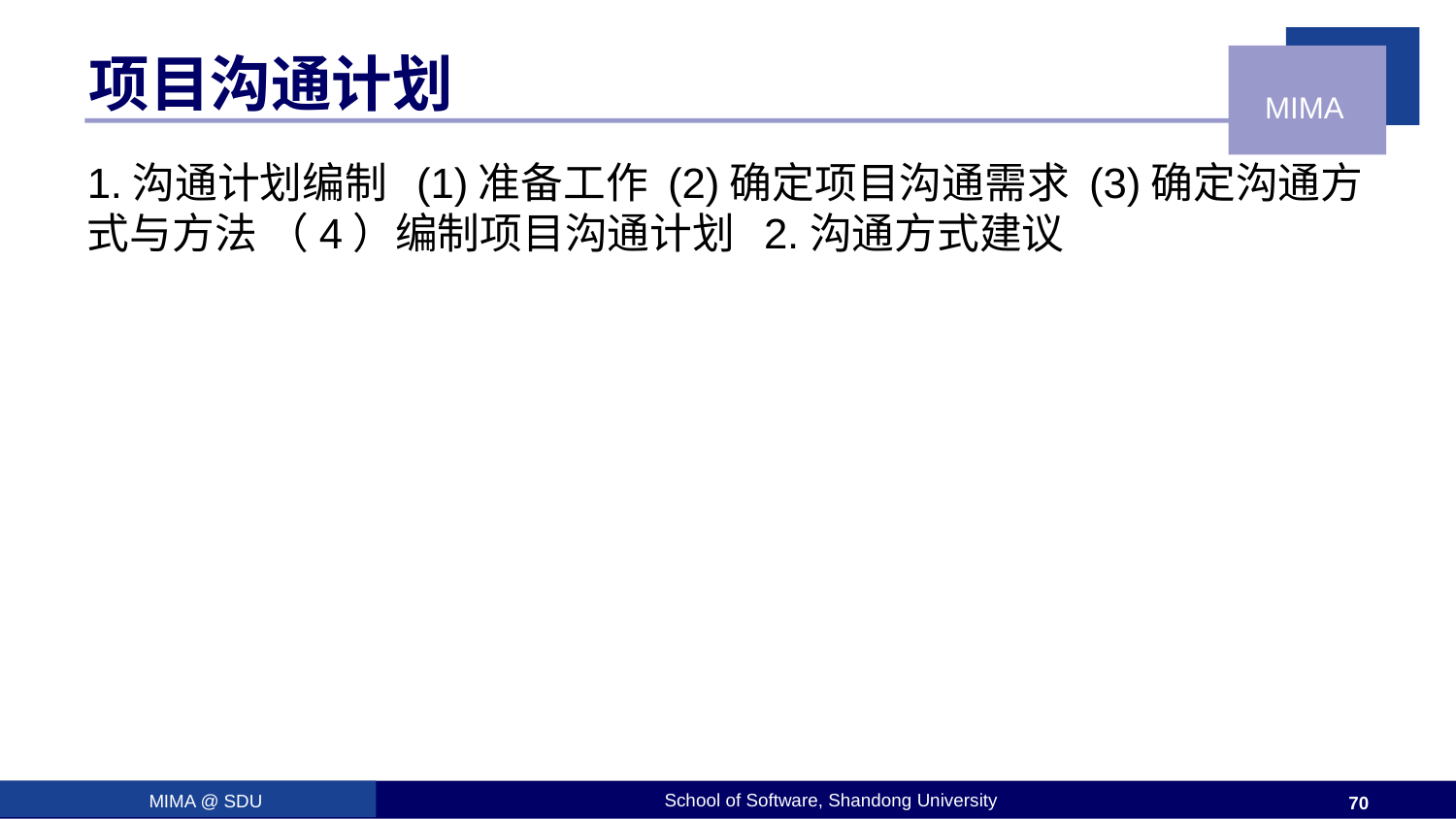

# 项目沟通计划
1.沟通计划编制  (1)准备工作 (2)确定项目沟通需求 (3)确定沟通方式与方法 （4）编制项目沟通计划  2.沟通方式建议